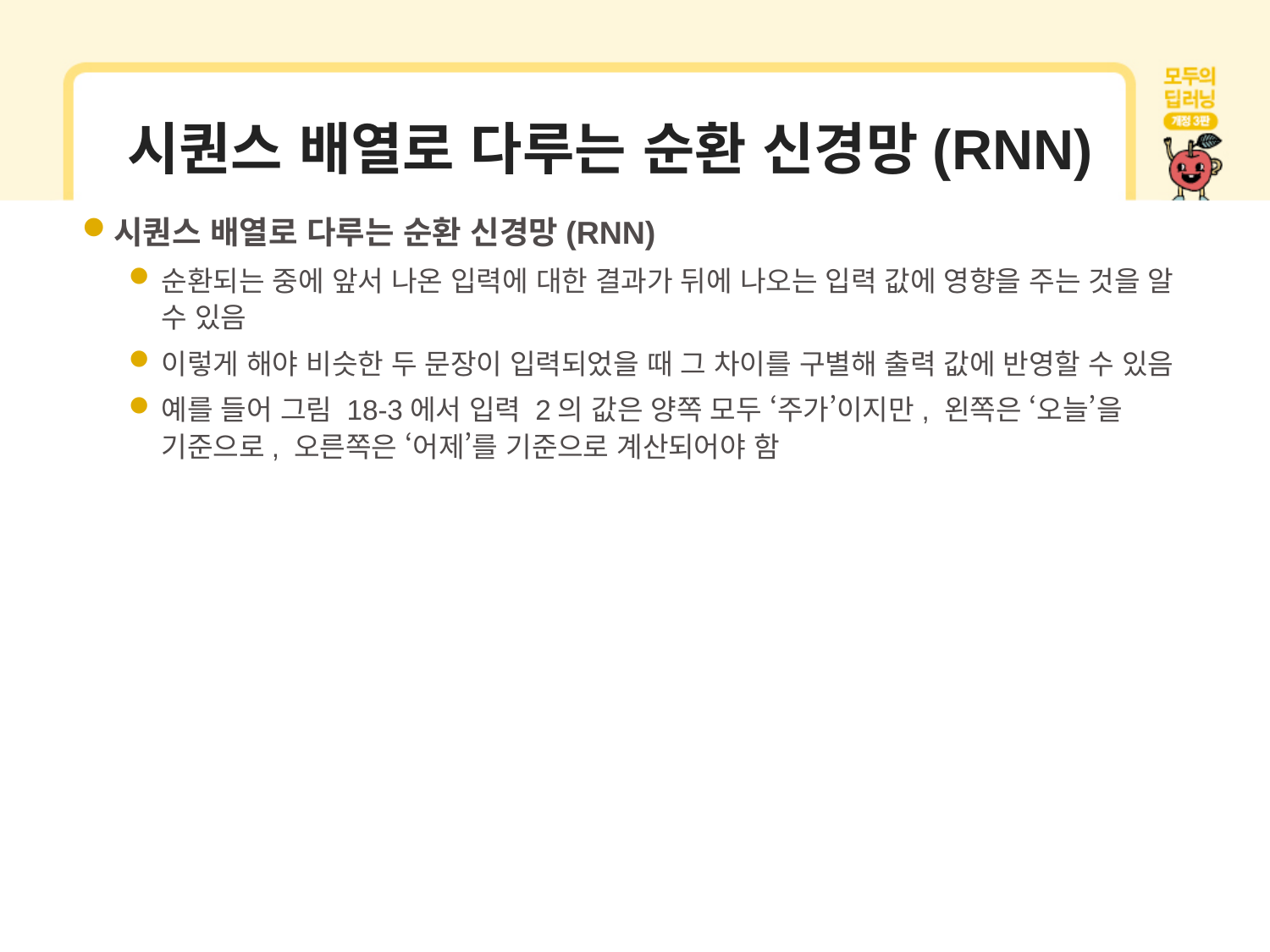

# 시퀀스 배열로 다루는 순환 신경망(RNN)
시퀀스 배열로 다루는 순환 신경망(RNN)
순환되는 중에 앞서 나온 입력에 대한 결과가 뒤에 나오는 입력 값에 영향을 주는 것을 알 수 있음
이렇게 해야 비슷한 두 문장이 입력되었을 때 그 차이를 구별해 출력 값에 반영할 수 있음
예를 들어 그림 18-3에서 입력 2의 값은 양쪽 모두 ‘주가’이지만, 왼쪽은 ‘오늘’을 기준으로, 오른쪽은 ‘어제’를 기준으로 계산되어야 함